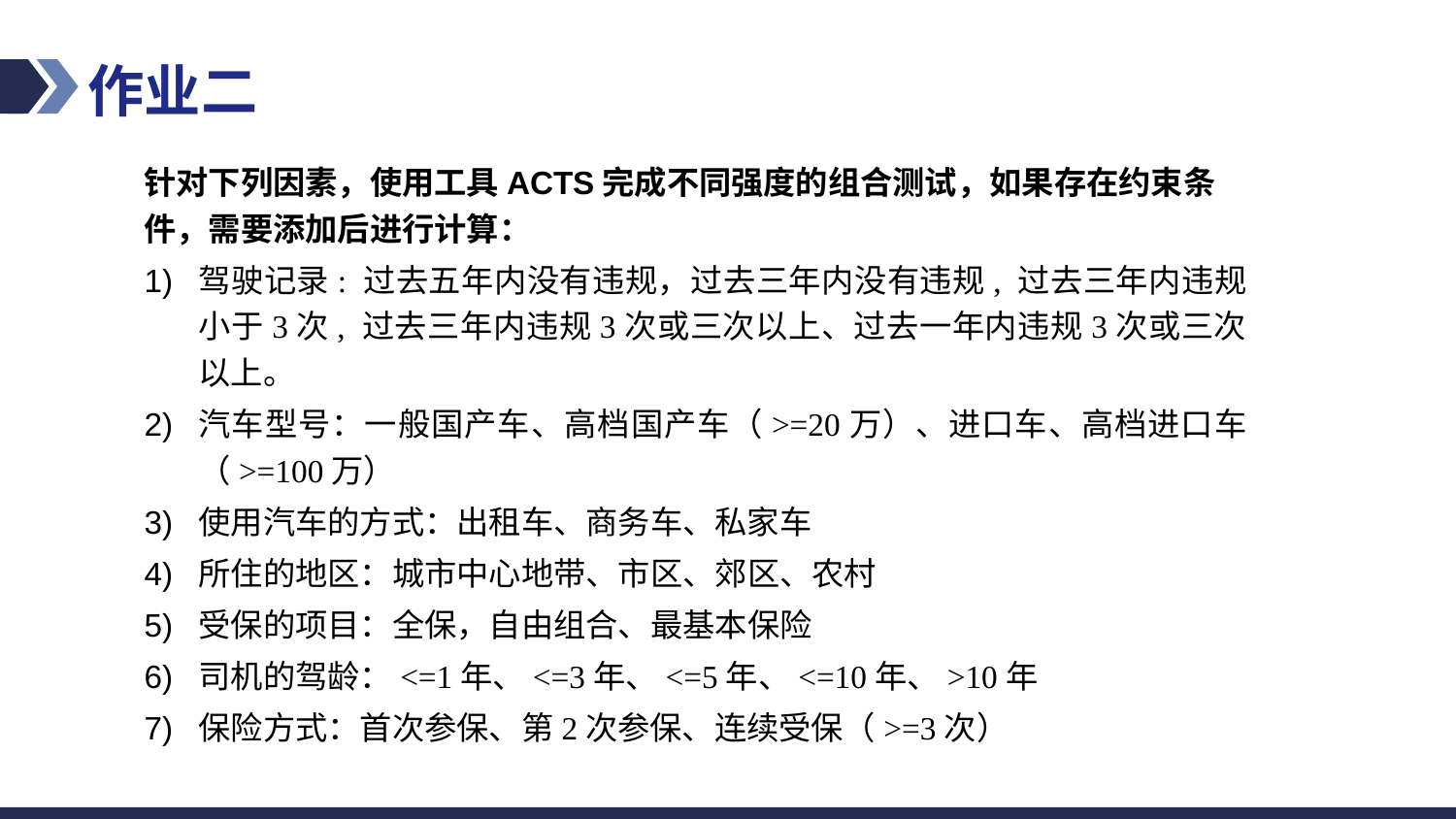

作业二
针对下列因素，使用工具ACTS完成不同强度的组合测试，如果存在约束条件，需要添加后进行计算：
驾驶记录: 过去五年内没有违规，过去三年内没有违规, 过去三年内违规小于3次, 过去三年内违规3次或三次以上、过去一年内违规3次或三次以上。
汽车型号：一般国产车、高档国产车（>=20万）、进口车、高档进口车（>=100万）
使用汽车的方式：出租车、商务车、私家车
所住的地区：城市中心地带、市区、郊区、农村
受保的项目：全保，自由组合、最基本保险
司机的驾龄：<=1年、<=3年、<=5年、<=10年、>10年
保险方式：首次参保、第2次参保、连续受保（>=3次）